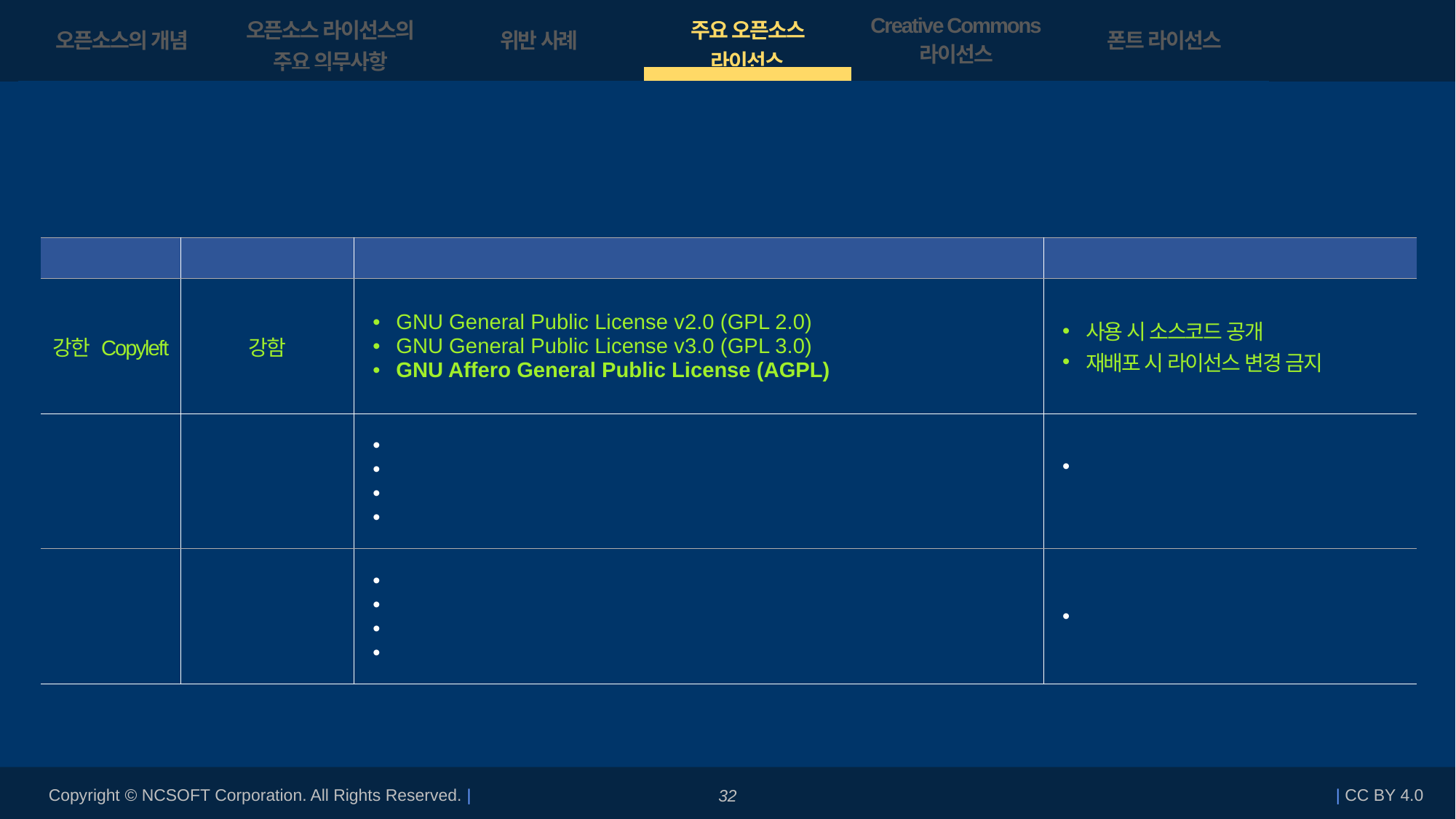

| 오픈소스의 개념 | 오픈소스 라이선스의 주요 의무사항 | 위반 사례 | 주요 오픈소스 라이선스 | Creative Commons 라이선스 | 폰트 라이선스 |
| --- | --- | --- | --- | --- | --- |
|  |  |  |  |  |  |
Copyleft 라이선스와 Permissive 라이선스의 주요 의무사항을 비교해 보면 다음과 같습니다.
| 구분 | 소스코드 공개의무 | 주요 라이선스 | 주요 의무사항 |
| --- | --- | --- | --- |
| 강한 Copyleft | 강함 | GNU General Public License v2.0 (GPL 2.0) GNU General Public License v3.0 (GPL 3.0) GNU Affero General Public License (AGPL) | 사용 시 소스코드 공개 재배포 시 라이선스 변경 금지 |
| 약한 Copyleft | 약함 | GNU Library or Lesser General Public License v2.1 (LGPL 2.1) GNU Library or Lesser General Public License v3.0 (LGPL 3.0) Eclipse Public License (EPL) Artistic License | 수정하거나 정적 링킹하여 사용 시 오브젝트 코드 공개 |
| Permissive | 없음 | MIT License Apache License 2.0 BSD 3-Clause License Internet Systems Consortium License (ISC) | 사용 사실과 저작권자에 대한 고지 |